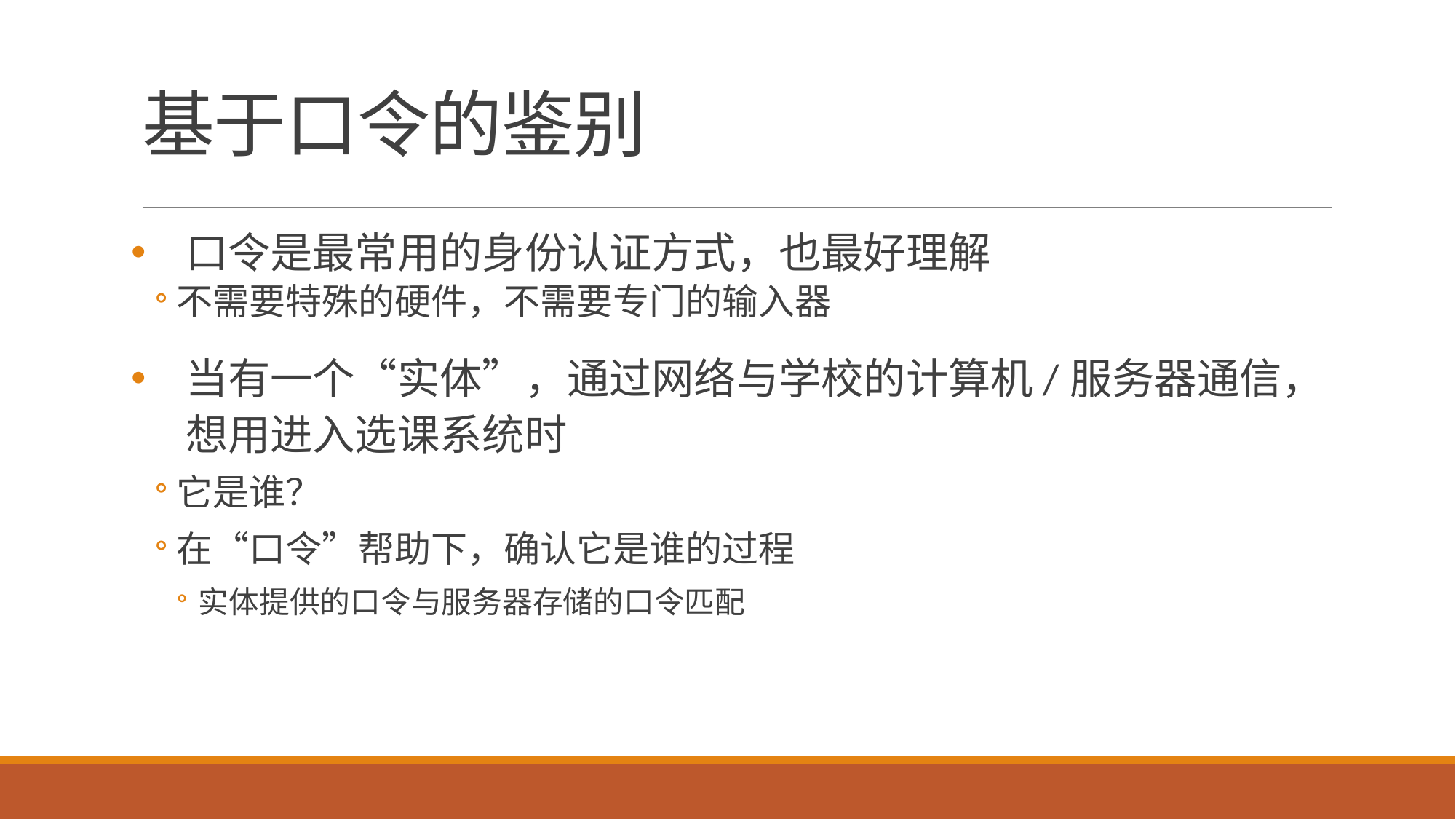

# 基于口令的鉴别
口令是最常用的身份认证方式，也最好理解
不需要特殊的硬件，不需要专门的输入器
当有一个“实体”，通过网络与学校的计算机/服务器通信，想用进入选课系统时
它是谁？
在“口令”帮助下，确认它是谁的过程
实体提供的口令与服务器存储的口令匹配